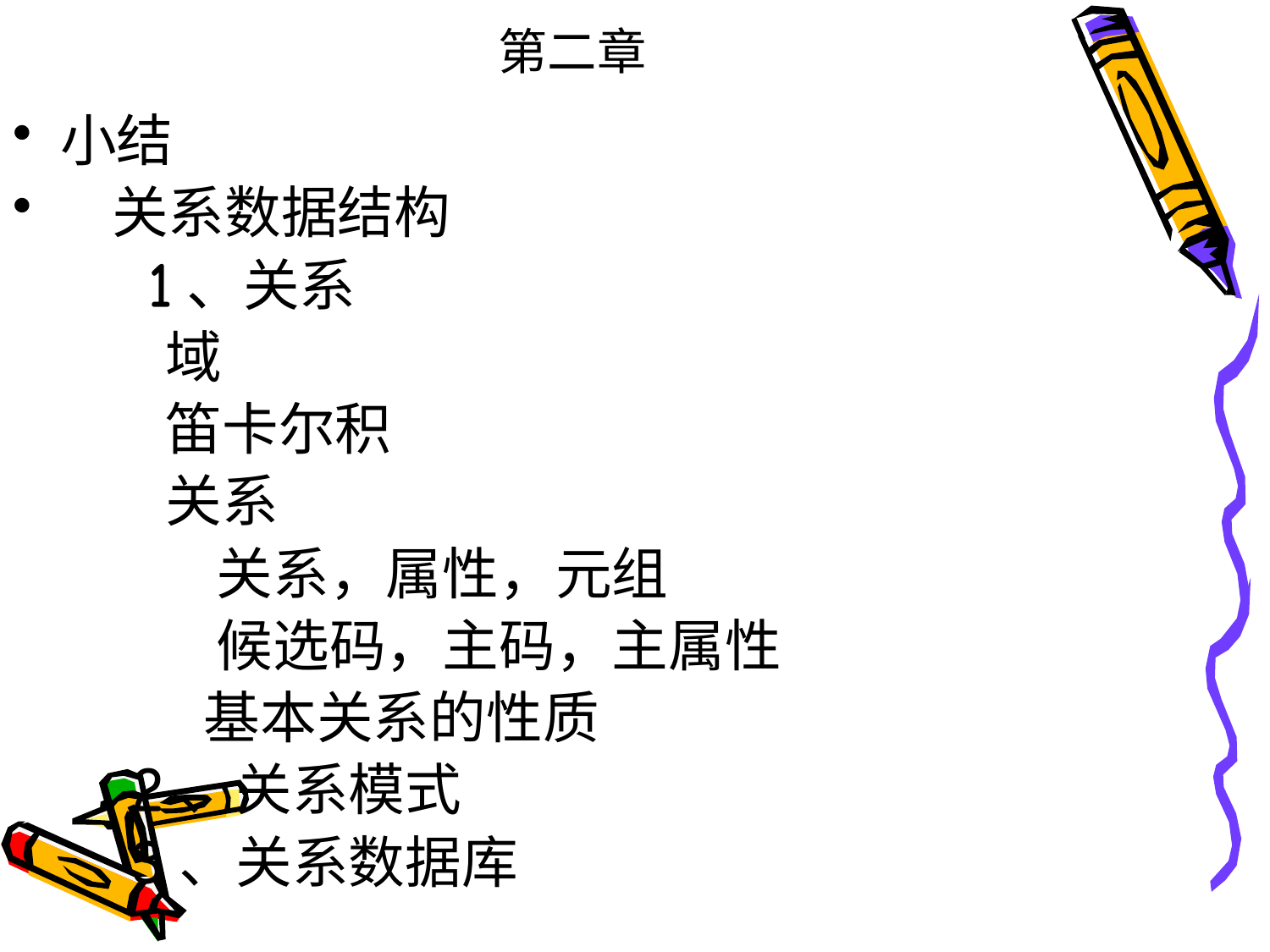

# 第二章
小结
   关系数据结构
        1、关系
           域
           笛卡尔积
           关系
               关系，属性，元组
               候选码，主码，主属性
              基本关系的性质
       2、关系模式
       3、关系数据库